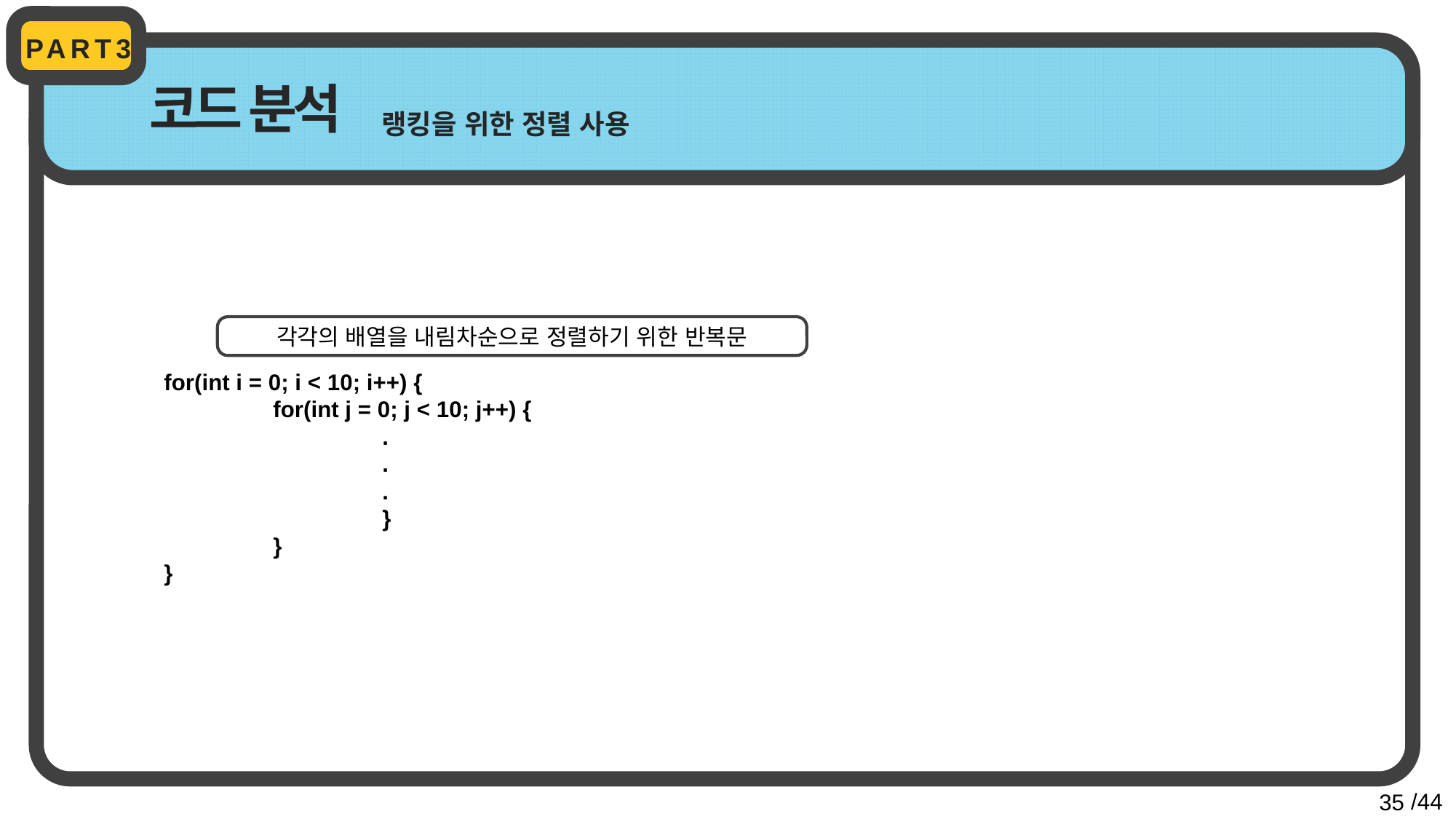

PART3

코드 분석
랭킹을 위한 정렬 사용
각각의 배열을 내림차순으로 정렬하기 위한 반복문
for(int i = 0; i < 10; i++) {
	for(int j = 0; j < 10; j++) {
		.
		.
		.
		}
	}
}
35